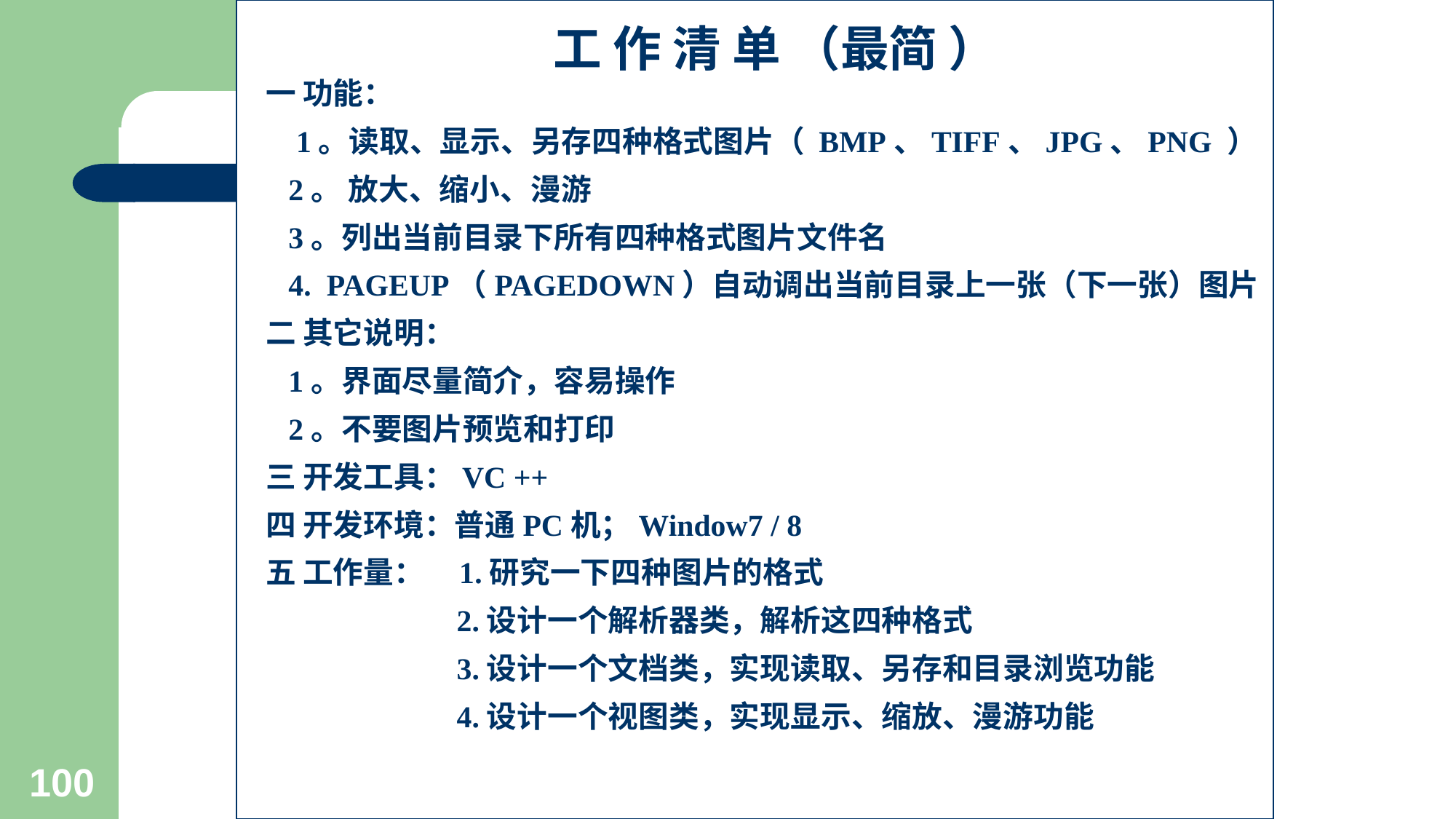

# 工 作 清 单 （最简 ）
一 功能：
    1。读取、显示、另存四种格式图片（ BMP、TIFF、JPG、PNG ）
   2。 放大、缩小、漫游
   3。列出当前目录下所有四种格式图片文件名
   4.  PAGEUP（PAGEDOWN）自动调出当前目录上一张（下一张）图片
二 其它说明：
   1。界面尽量简介，容易操作
   2。不要图片预览和打印
三 开发工具：VC ++
四 开发环境：普通PC机；Window7 / 8
五 工作量：    1.研究一下四种图片的格式
                         2.设计一个解析器类，解析这四种格式
                         3.设计一个文档类，实现读取、另存和目录浏览功能
                         4.设计一个视图类，实现显示、缩放、漫游功能
100